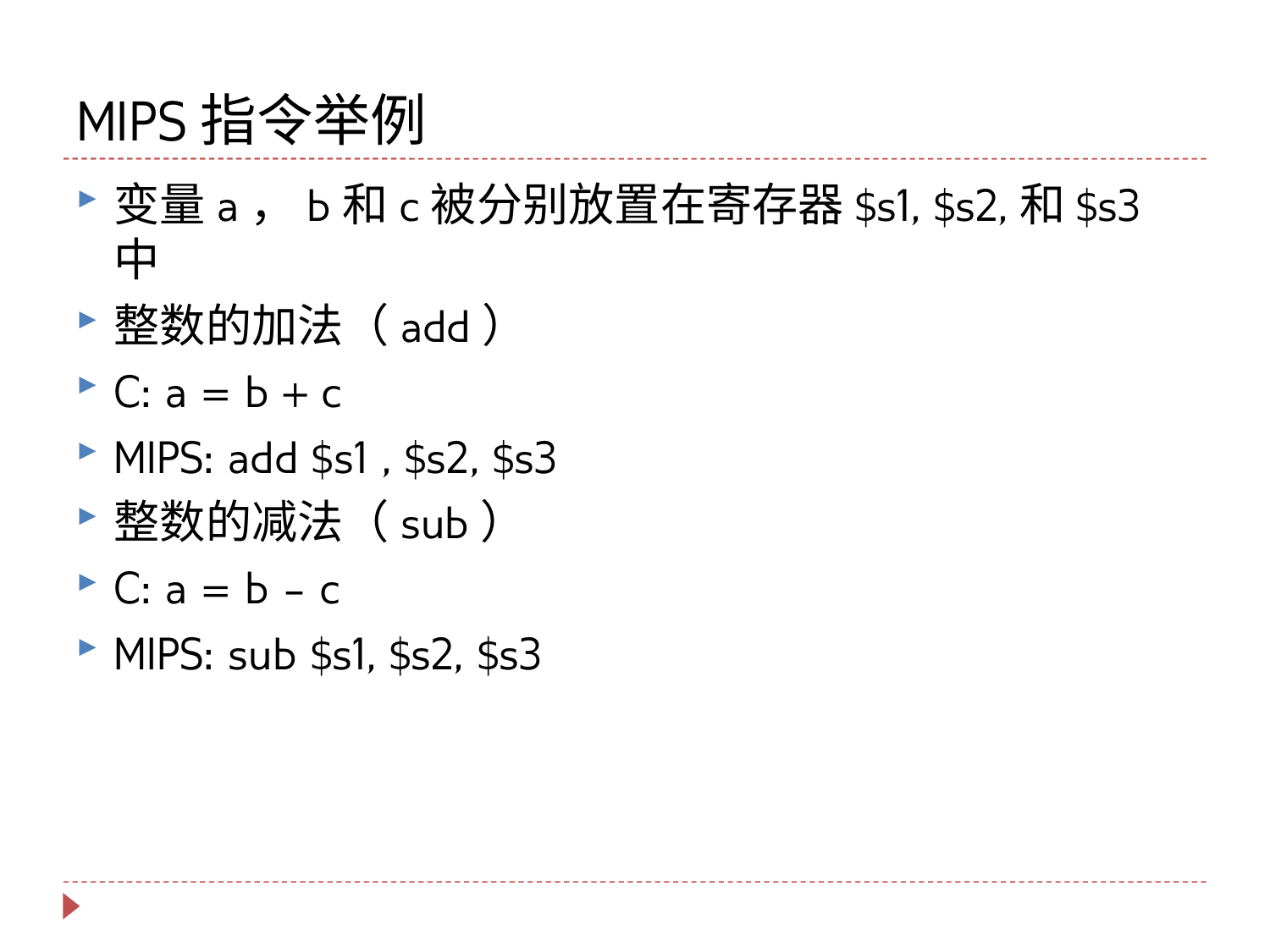

# MIPS指令举例
变量a，b和c被分别放置在寄存器$s1, $s2,和$s3中
整数的加法（add）
C: a = b + c
MIPS: add $s1 , $s2, $s3
整数的减法（sub）
C: a = b – c
MIPS: sub $s1, $s2, $s3